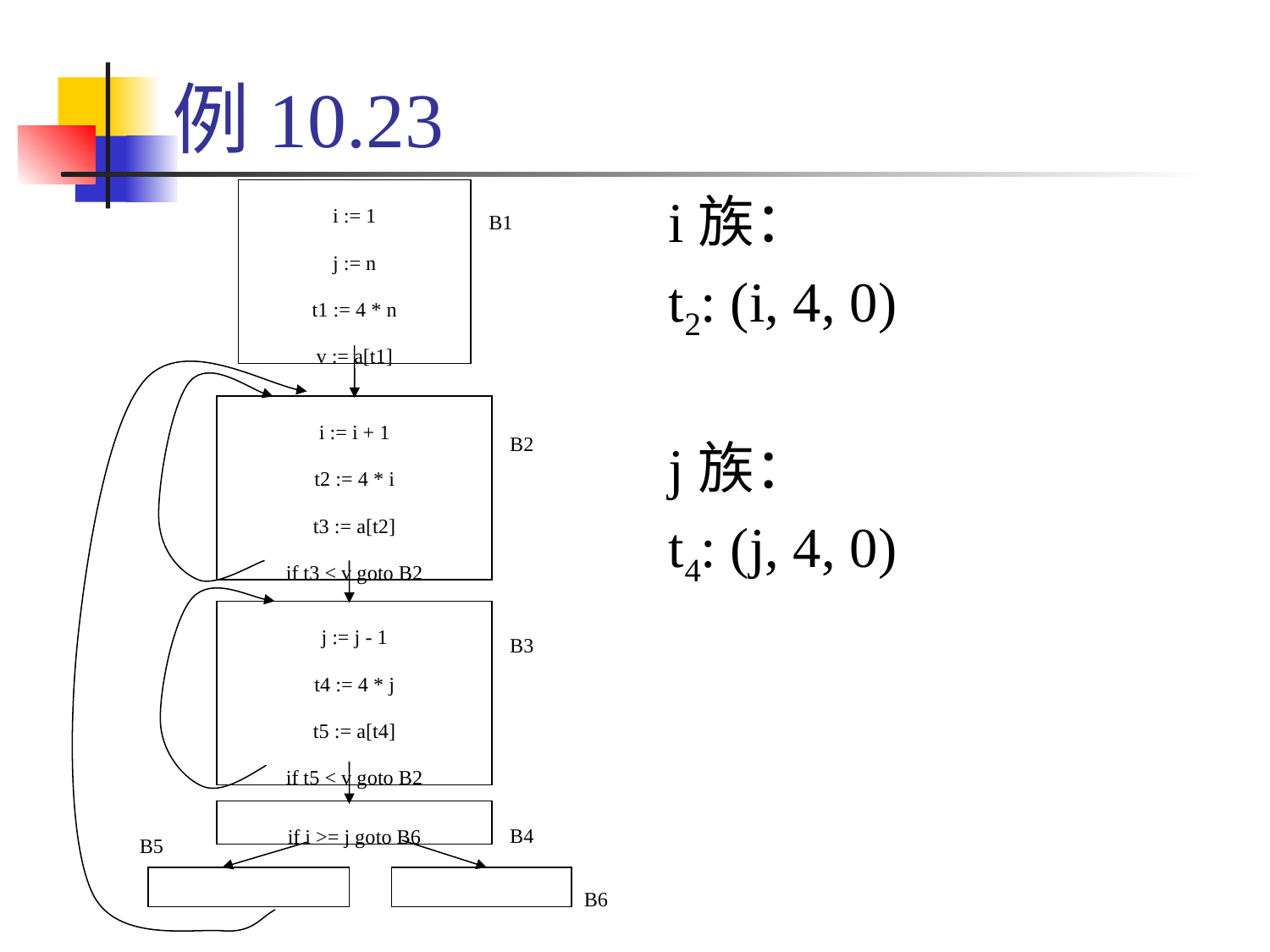

# 例10.23
i := 1
j := n
t1 := 4 * n
v := a[t1]
B1
i族：
t2: (i, 4, 0)

j族：
t4: (j, 4, 0)

i := i + 1
t2 := 4 * i
t3 := a[t2]
if t3 < v goto B2
B2

j := j - 1
t4 := 4 * j
t5 := a[t4]
if t5 < v goto B2
B3

B4
if i >= j goto B6
B5

B6